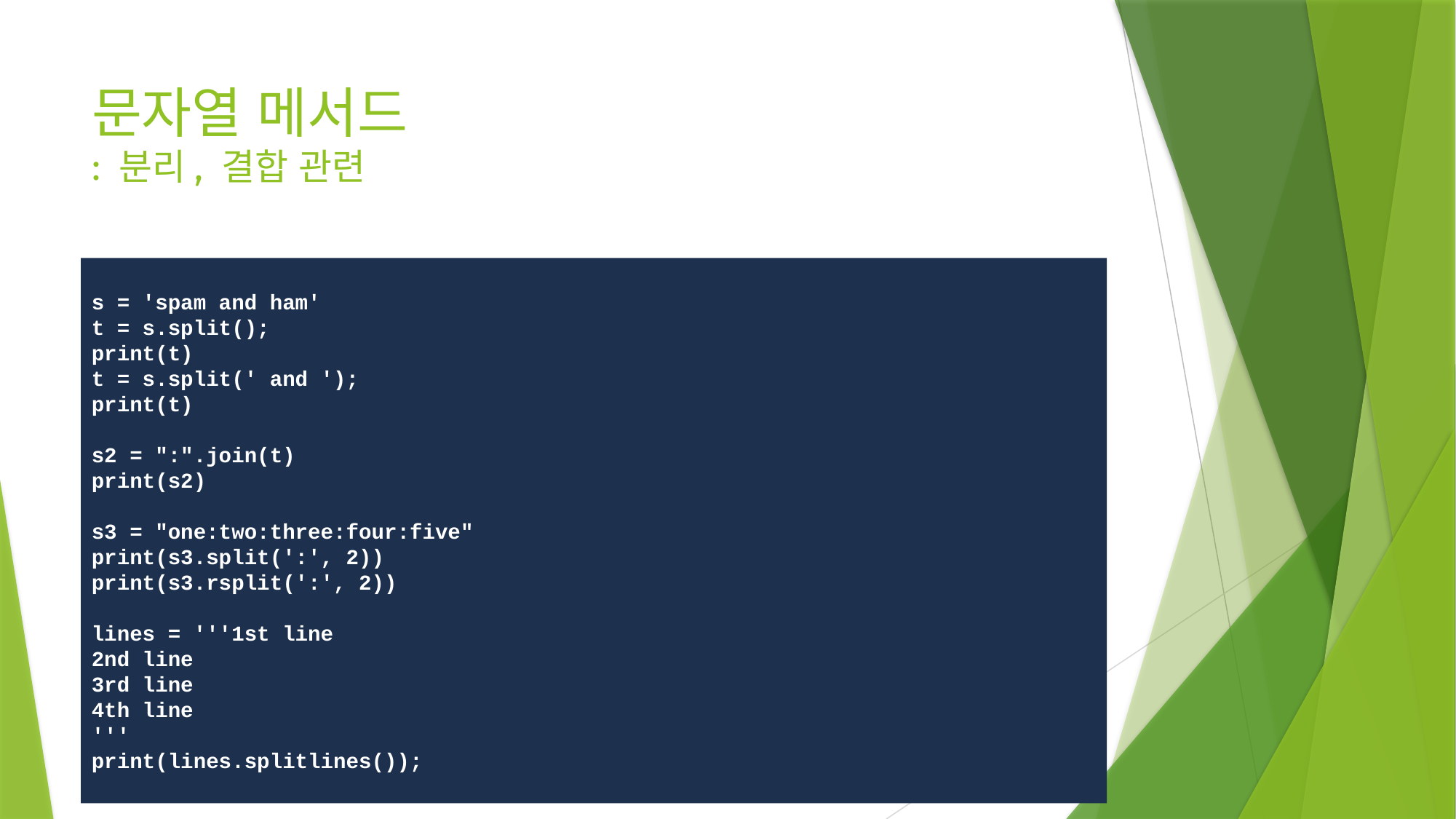

# 문자열 메서드 : 분리, 결합 관련

s = 'spam and ham'
t = s.split();
print(t)
t = s.split(' and ');
print(t)
s2 = ":".join(t)
print(s2)
s3 = "one:two:three:four:five"
print(s3.split(':', 2))
print(s3.rsplit(':', 2))
lines = '''1st line
2nd line
3rd line
4th line
'''
print(lines.splitlines());